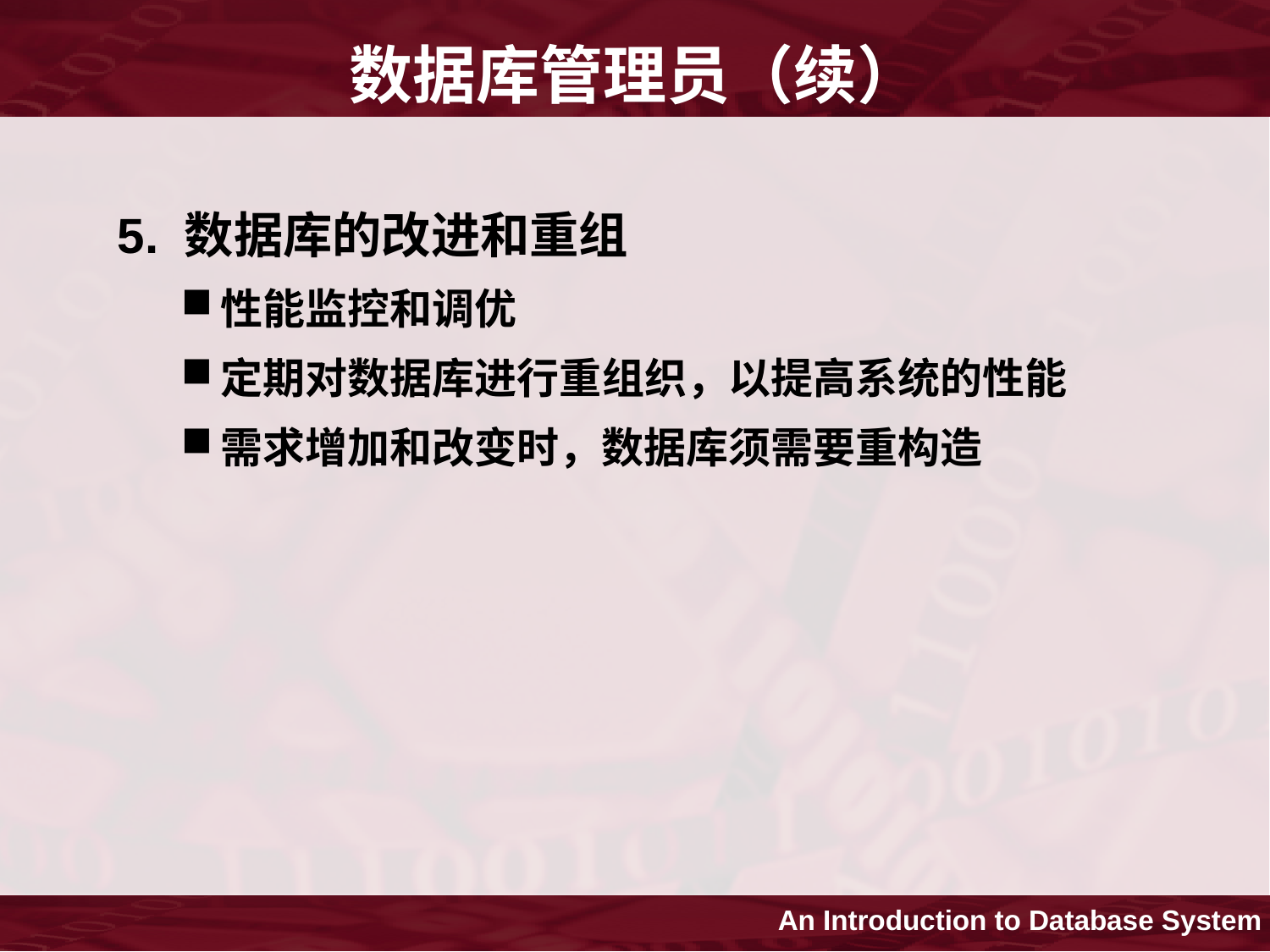

# 数据库管理员（续）
5. 数据库的改进和重组
性能监控和调优
定期对数据库进行重组织，以提高系统的性能
需求增加和改变时，数据库须需要重构造